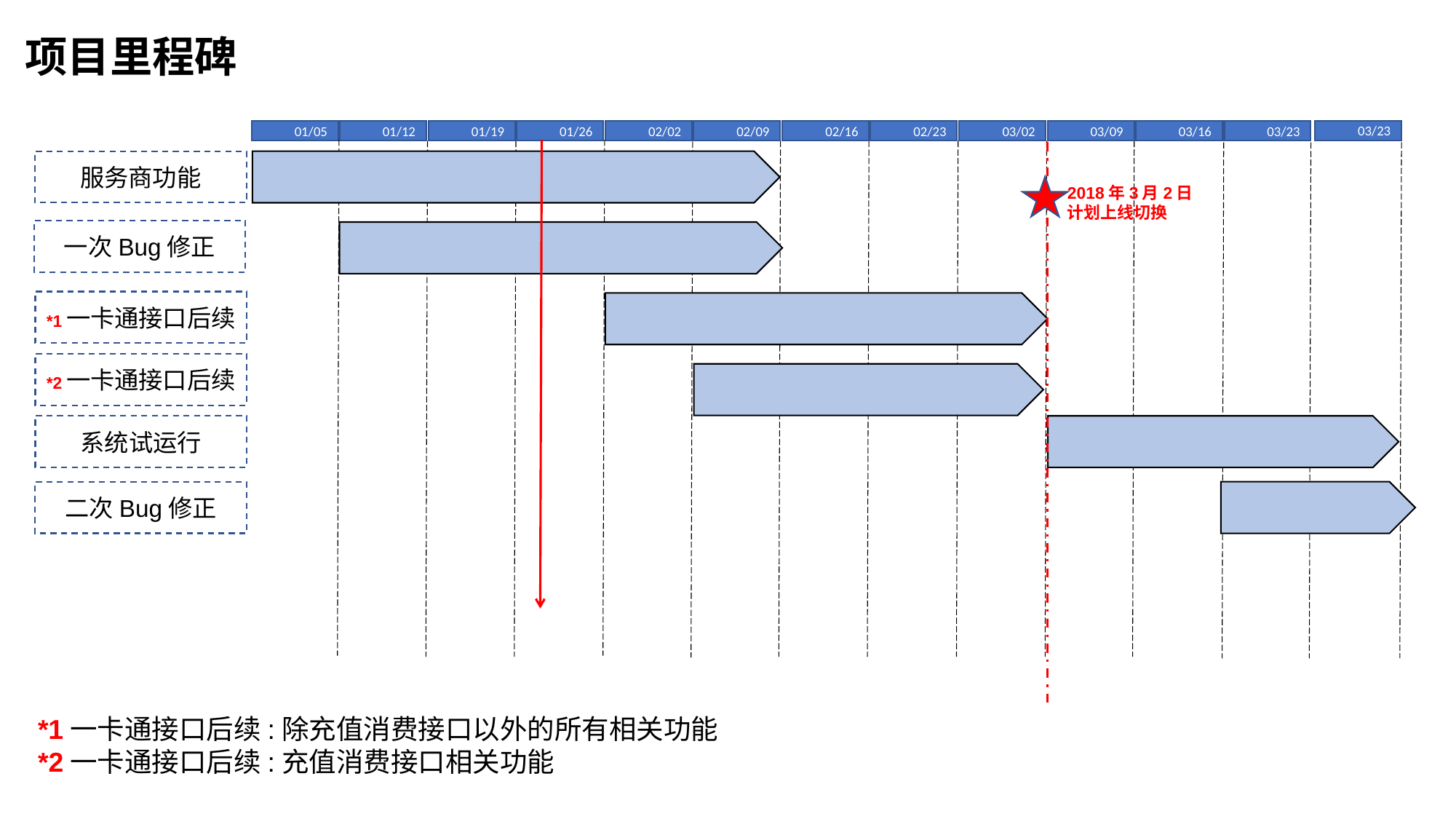

项目里程碑
03/23
03/23
03/16
01/05
01/12
01/19
01/26
02/02
02/09
02/16
02/23
03/02
03/09
服务商功能

2018年3月2日
计划上线切换
一次Bug修正

*1一卡通接口后续

*2一卡通接口后续

系统试运行

二次Bug修正

*1一卡通接口后续:除充值消费接口以外的所有相关功能
*2一卡通接口后续:充值消费接口相关功能